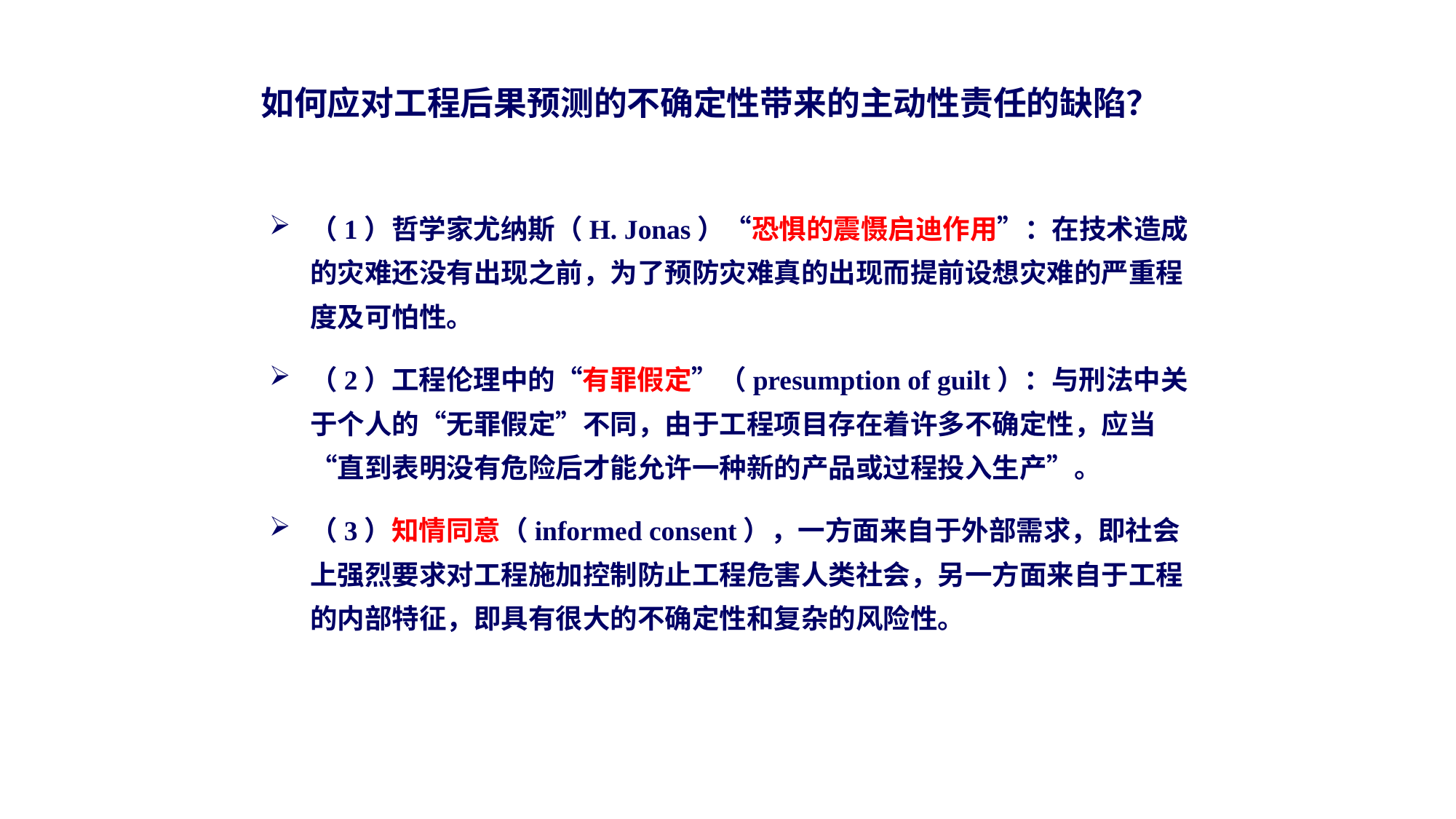

如何应对工程后果预测的不确定性带来的主动性责任的缺陷？

（1）哲学家尤纳斯（H. Jonas）“恐惧的震慑启迪作用”：在技术造成的灾难还没有出现之前，为了预防灾难真的出现而提前设想灾难的严重程度及可怕性。
（2）工程伦理中的“有罪假定”（presumption of guilt）：与刑法中关于个人的“无罪假定”不同，由于工程项目存在着许多不确定性，应当“直到表明没有危险后才能允许一种新的产品或过程投入生产”。
（3）知情同意（informed consent），一方面来自于外部需求，即社会上强烈要求对工程施加控制防止工程危害人类社会，另一方面来自于工程的内部特征，即具有很大的不确定性和复杂的风险性。